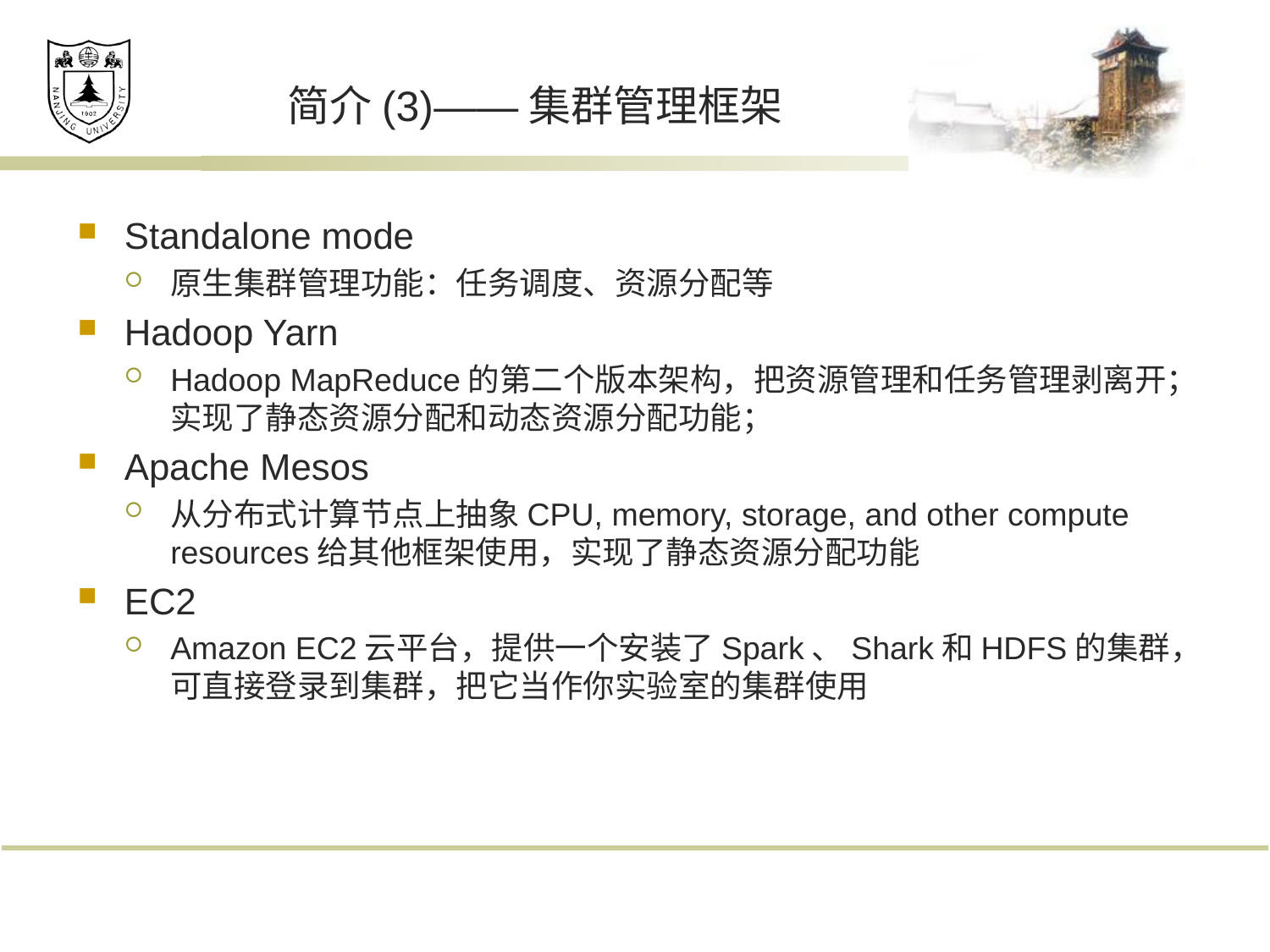

# 简介(3)——集群管理框架
Standalone mode
原生集群管理功能：任务调度、资源分配等
Hadoop Yarn
Hadoop MapReduce的第二个版本架构，把资源管理和任务管理剥离开；实现了静态资源分配和动态资源分配功能；
Apache Mesos
从分布式计算节点上抽象CPU, memory, storage, and other compute resources给其他框架使用，实现了静态资源分配功能
EC2
Amazon EC2云平台，提供一个安装了Spark、Shark和HDFS的集群，可直接登录到集群，把它当作你实验室的集群使用